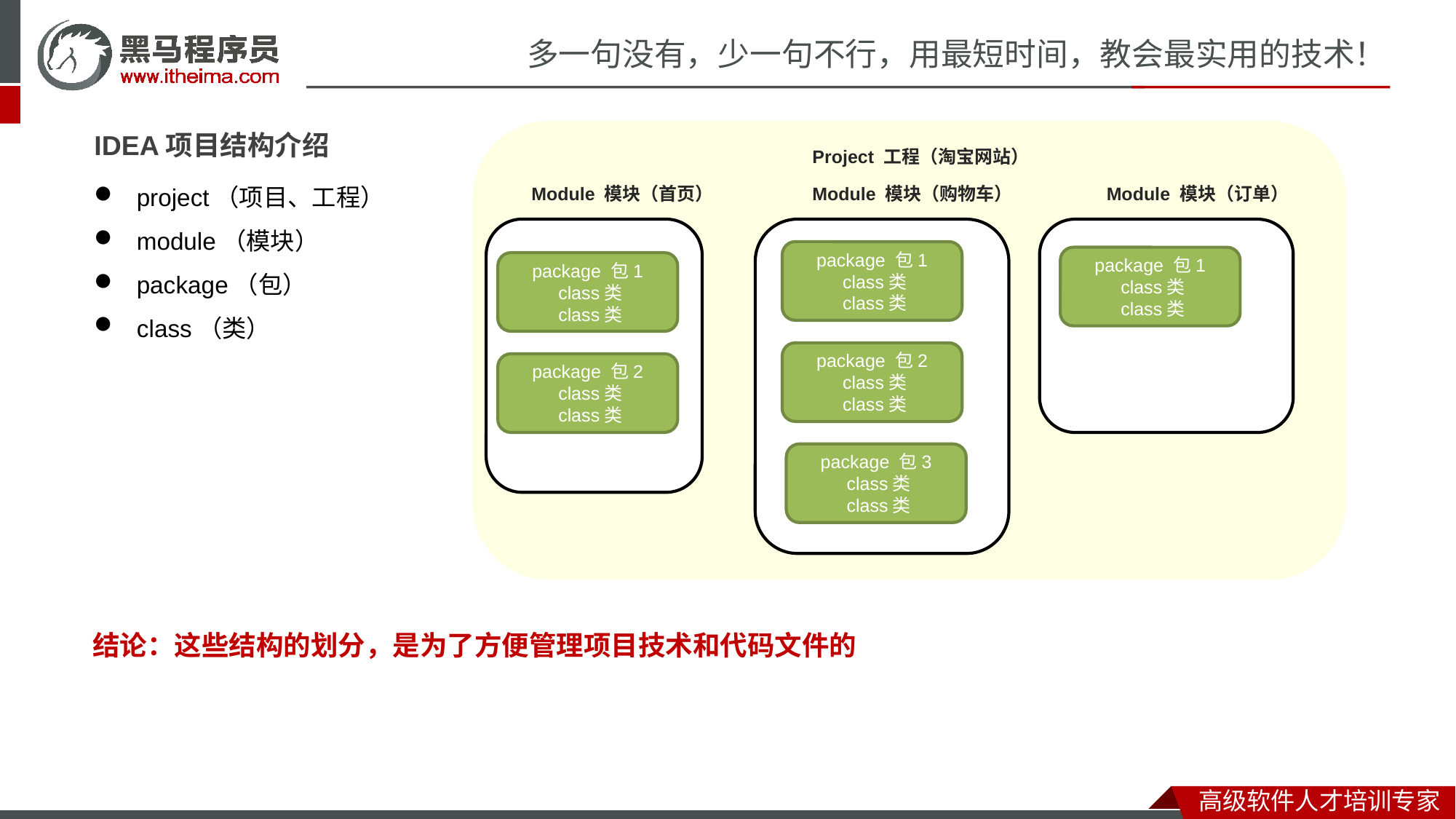

IDEA项目结构介绍

Project 工程（淘宝网站）
project（项目、工程）
module（模块）
package（包）
class（类）
Module 模块（首页）
Module 模块（购物车）
Module 模块（订单）

package 包1
 class类
 class类
package 包1
 class类
 class类
package 包1
 class类
 class类
package 包2
 class类
 class类
package 包2
 class类
 class类
package 包3
 class类
 class类
结论：这些结构的划分，是为了方便管理项目技术和代码文件的